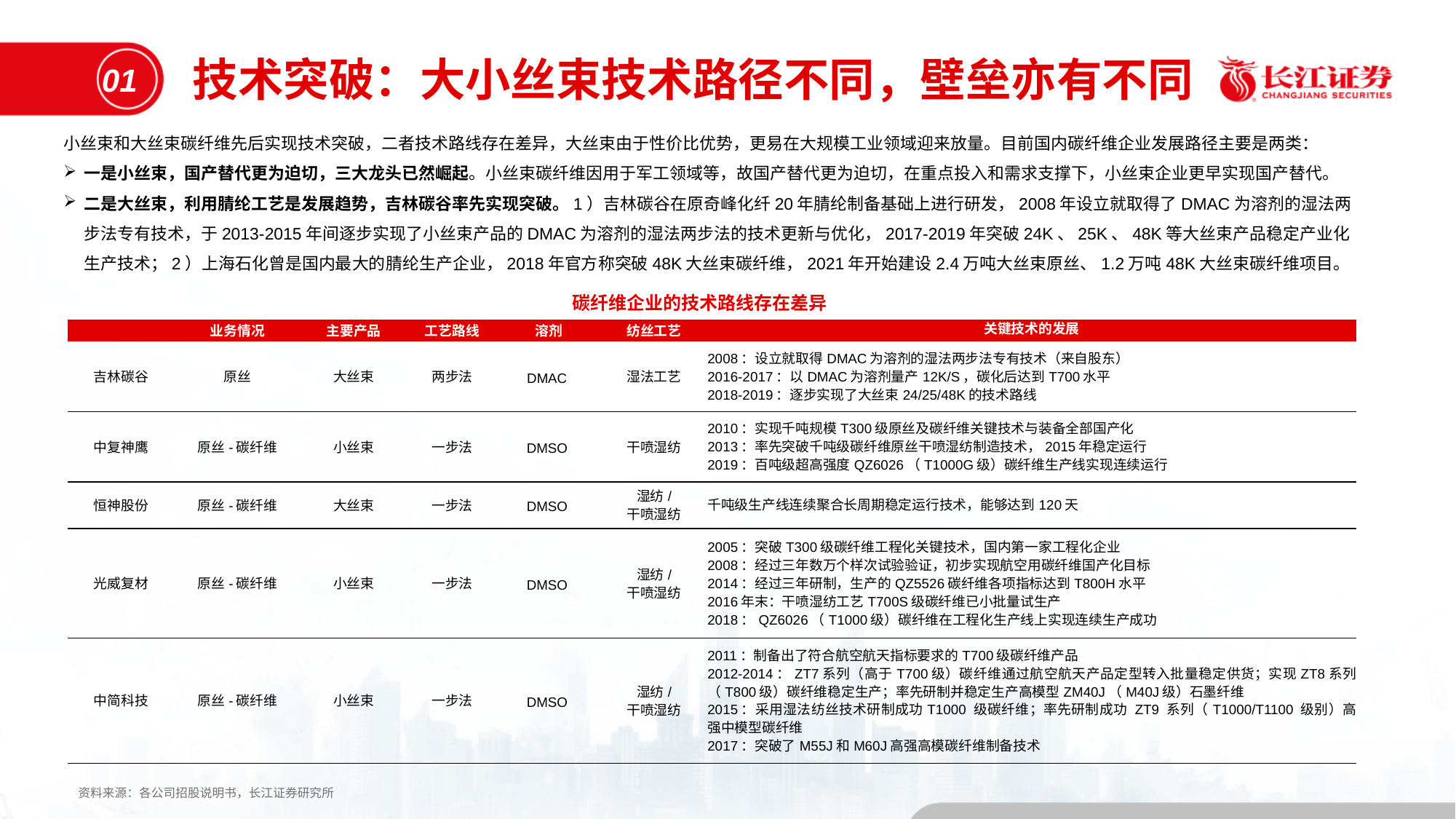

技术突破：大小丝束技术路径不同，壁垒亦有不同

01
小丝束和大丝束碳纤维先后实现技术突破，二者技术路线存在差异，大丝束由于性价比优势，更易在大规模工业领域迎来放量。目前国内碳纤维企业发展路径主要是两类：
一是小丝束，国产替代更为迫切，三大龙头已然崛起。小丝束碳纤维因用于军工领域等，故国产替代更为迫切，在重点投入和需求支撑下，小丝束企业更早实现国产替代。
二是大丝束，利用腈纶工艺是发展趋势，吉林碳谷率先实现突破。1）吉林碳谷在原奇峰化纤20年腈纶制备基础上进行研发，2008年设立就取得了DMAC为溶剂的湿法两步法专有技术，于2013-2015年间逐步实现了小丝束产品的DMAC为溶剂的湿法两步法的技术更新与优化，2017-2019年突破24K、25K、48K等大丝束产品稳定产业化生产技术；2）上海石化曾是国内最大的腈纶生产企业，2018年官方称突破48K大丝束碳纤维，2021年开始建设2.4万吨大丝束原丝、1.2万吨48K大丝束碳纤维项目。
碳纤维企业的技术路线存在差异
|  | 业务情况 | 主要产品 | 工艺路线 | 溶剂 | 纺丝工艺 | 关键技术的发展 |
| --- | --- | --- | --- | --- | --- | --- |
| 吉林碳谷 | 原丝 | 大丝束 | 两步法 | DMAC | 湿法工艺 | 2008：设立就取得DMAC为溶剂的湿法两步法专有技术（来自股东） 2016-2017：以DMAC为溶剂量产12K/S，碳化后达到T700水平 2018-2019：逐步实现了大丝束24/25/48K的技术路线 |
| 中复神鹰 | 原丝-碳纤维 | 小丝束 | 一步法 | DMSO | 干喷湿纺 | 2010：实现千吨规模T300级原丝及碳纤维关键技术与装备全部国产化 2013：率先突破千吨级碳纤维原丝干喷湿纺制造技术，2015年稳定运行 2019：百吨级超高强度QZ6026（T1000G级）碳纤维生产线实现连续运行 |
| 恒神股份 | 原丝-碳纤维 | 大丝束 | 一步法 | DMSO | 湿纺/ 干喷湿纺 | 千吨级生产线连续聚合长周期稳定运行技术，能够达到120天 |
| 光威复材 | 原丝-碳纤维 | 小丝束 | 一步法 | DMSO | 湿纺/ 干喷湿纺 | 2005：突破T300级碳纤维工程化关键技术，国内第一家工程化企业 2008：经过三年数万个样次试验验证，初步实现航空用碳纤维国产化目标 2014：经过三年研制，生产的QZ5526碳纤维各项指标达到T800H水平 2016年末：干喷湿纺工艺T700S级碳纤维已小批量试生产 2018：QZ6026（T1000级）碳纤维在工程化生产线上实现连续生产成功 |
| 中简科技 | 原丝-碳纤维 | 小丝束 | 一步法 | DMSO | 湿纺/ 干喷湿纺 | 2011：制备出了符合航空航天指标要求的T700级碳纤维产品 2012-2014：ZT7系列（高于T700级）碳纤维通过航空航天产品定型转入批量稳定供货；实现ZT8系列（T800级）碳纤维稳定生产；率先研制并稳定生产高模型ZM40J（M40J级）石墨纤维 2015：采用湿法纺丝技术研制成功T1000 级碳纤维；率先研制成功 ZT9 系列（T1000/T1100 级别）高强中模型碳纤维 2017：突破了M55J和M60J高强高模碳纤维制备技术 |
资料来源：各公司招股说明书，长江证券研究所